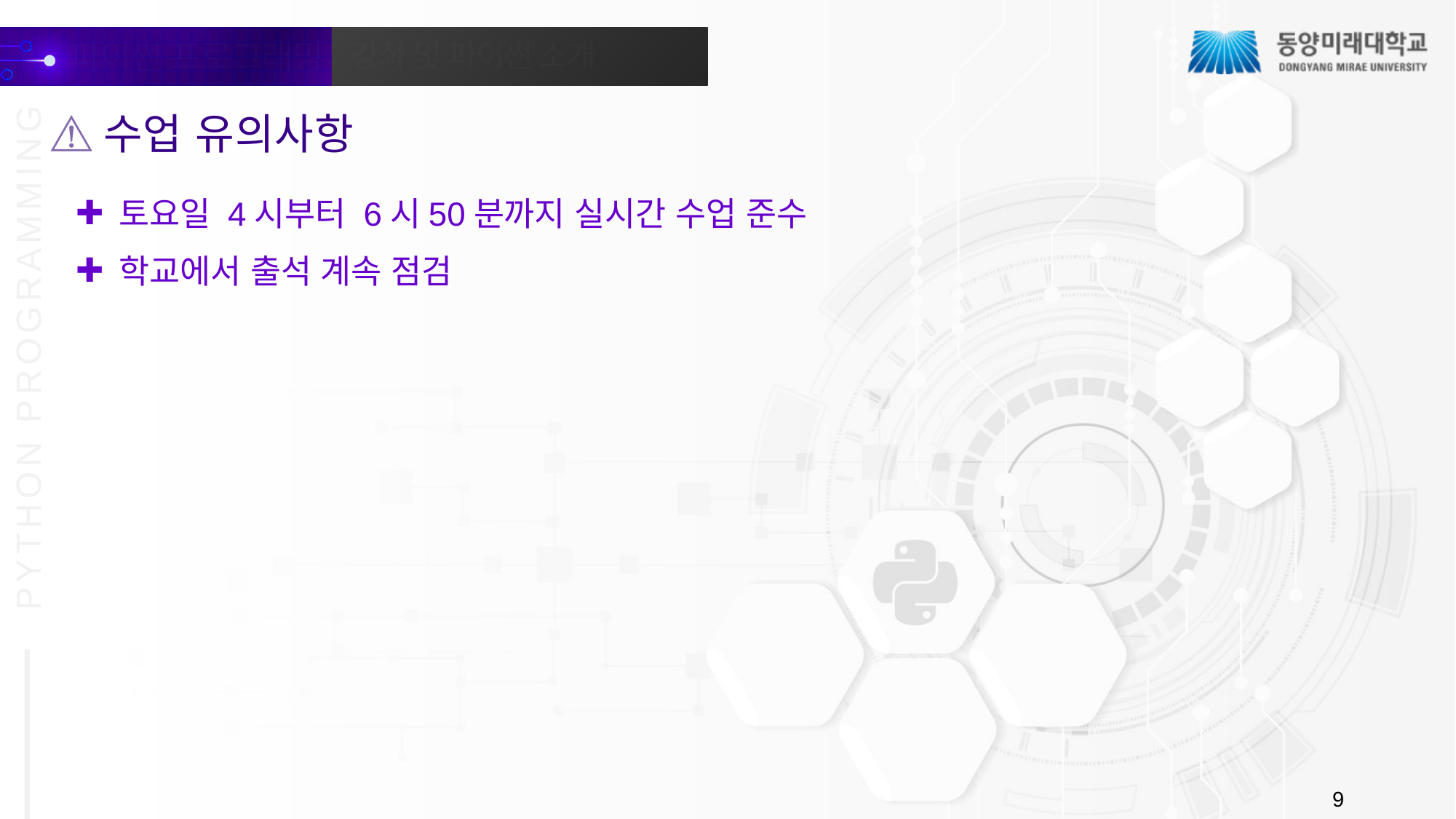

수업 유의사항
토요일 4시부터 6시50분까지 실시간 수업 준수
학교에서 출석 계속 점검
9